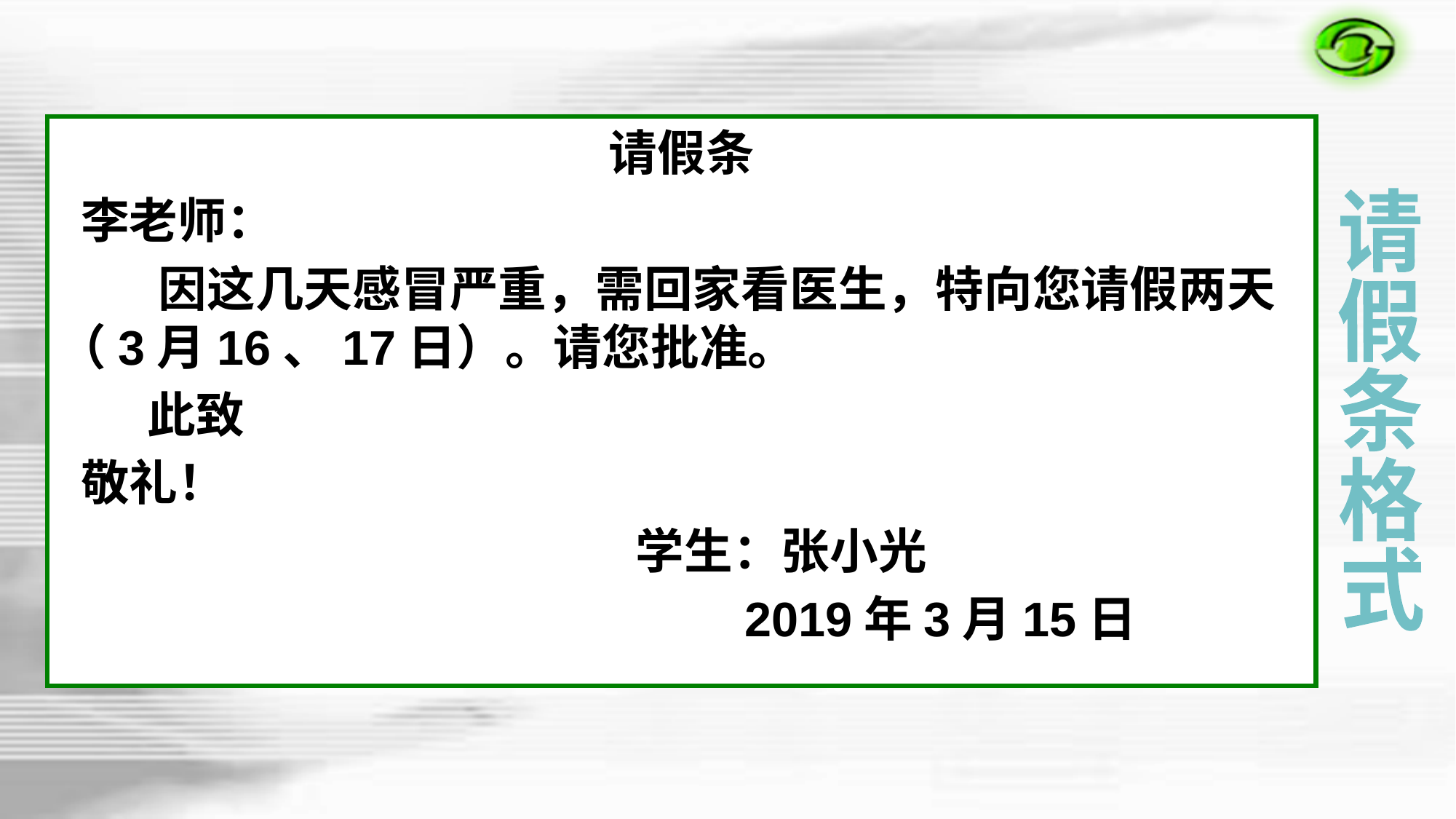

请假条
 李老师：
        因这几天感冒严重，需回家看医生，特向您请假两天（3月16、17日）。请您批准。
       此致
 敬礼！
                                                   学生：张小光
                                                   2019年3月15日

请
假
条
格
式